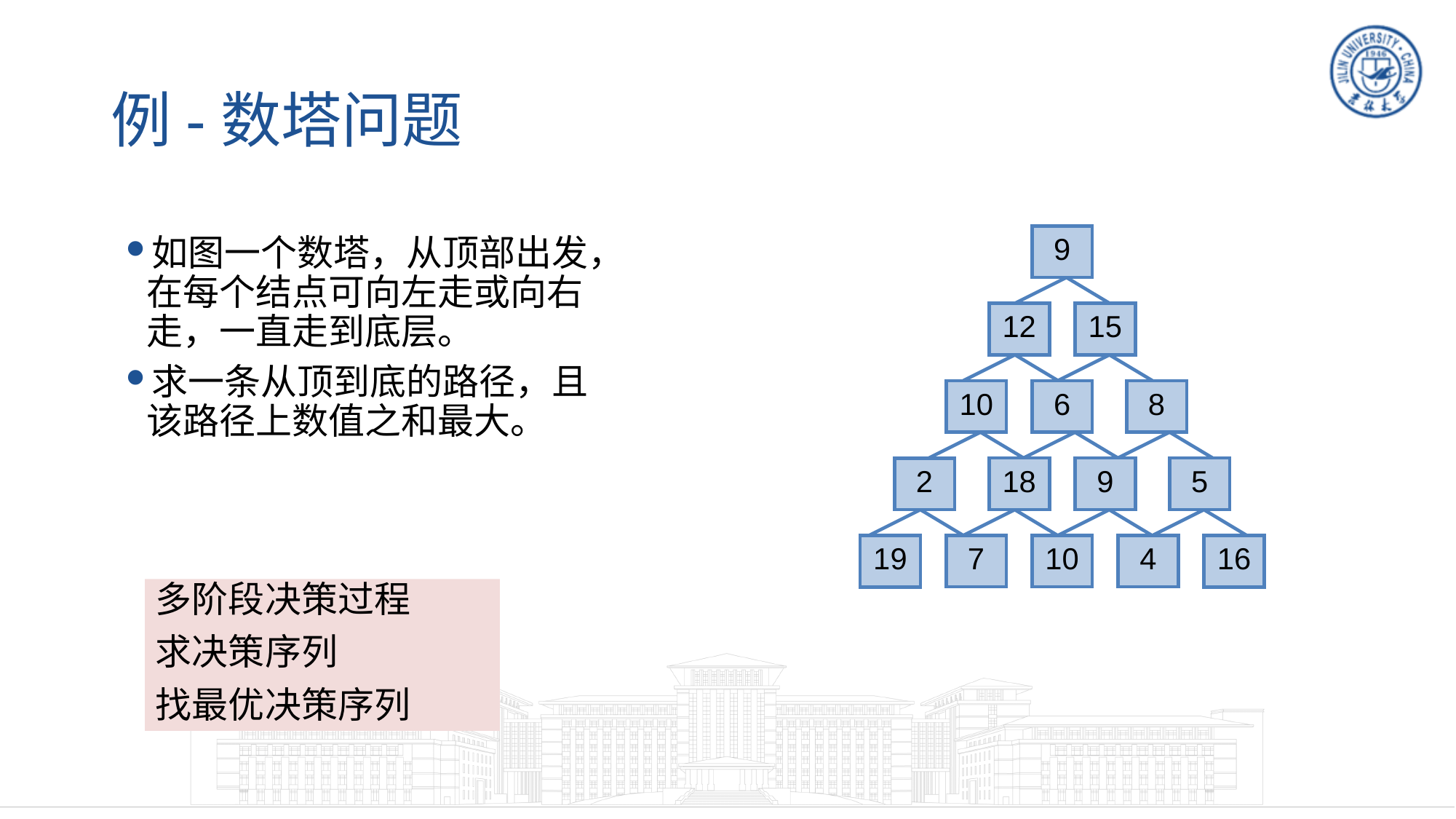

# 例-数塔问题
9

12
15

10
6
8

18
9
5
2

7
10
4
19
16
如图一个数塔，从顶部出发，在每个结点可向左走或向右走，一直走到底层。
求一条从顶到底的路径，且该路径上数值之和最大。
多阶段决策过程
求决策序列
找最优决策序列
104